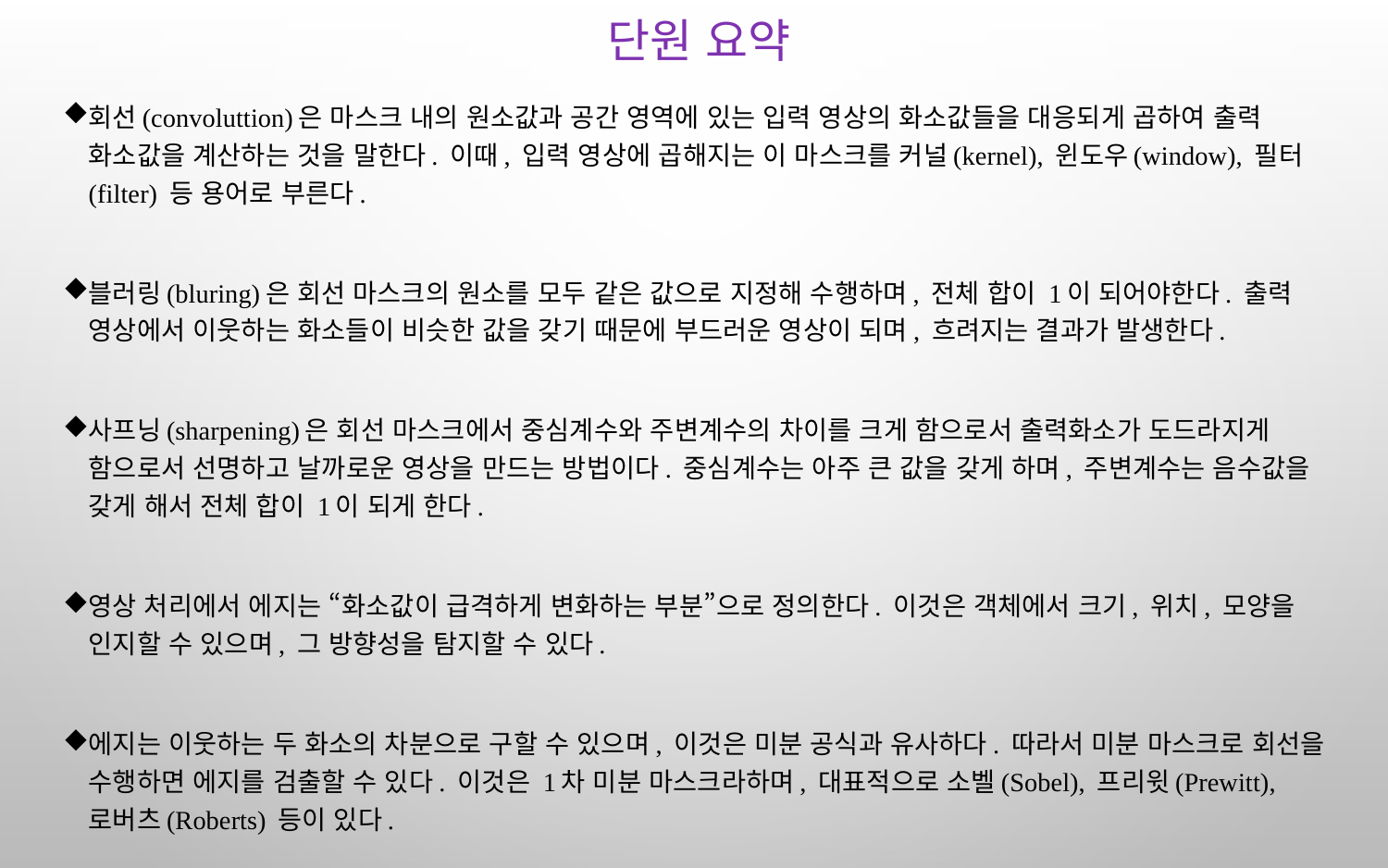

# 단원 요약
회선(convoluttion)은 마스크 내의 원소값과 공간 영역에 있는 입력 영상의 화소값들을 대응되게 곱하여 출력 화소값을 계산하는 것을 말한다. 이때, 입력 영상에 곱해지는 이 마스크를 커널(kernel), 윈도우(window), 필터(filter) 등 용어로 부른다.

블러링(bluring)은 회선 마스크의 원소를 모두 같은 값으로 지정해 수행하며, 전체 합이 1이 되어야한다. 출력 영상에서 이웃하는 화소들이 비슷한 값을 갖기 때문에 부드러운 영상이 되며, 흐려지는 결과가 발생한다.

사프닝(sharpening)은 회선 마스크에서 중심계수와 주변계수의 차이를 크게 함으로서 출력화소가 도드라지게 함으로서 선명하고 날까로운 영상을 만드는 방법이다. 중심계수는 아주 큰 값을 갖게 하며, 주변계수는 음수값을 갖게 해서 전체 합이 1이 되게 한다.

영상 처리에서 에지는 “화소값이 급격하게 변화하는 부분”으로 정의한다. 이것은 객체에서 크기, 위치, 모양을 인지할 수 있으며, 그 방향성을 탐지할 수 있다.

에지는 이웃하는 두 화소의 차분으로 구할 수 있으며, 이것은 미분 공식과 유사하다. 따라서 미분 마스크로 회선을 수행하면 에지를 검출할 수 있다. 이것은 1차 미분 마스크라하며, 대표적으로 소벨(Sobel), 프리윗(Prewitt), 로버츠(Roberts) 등이 있다.